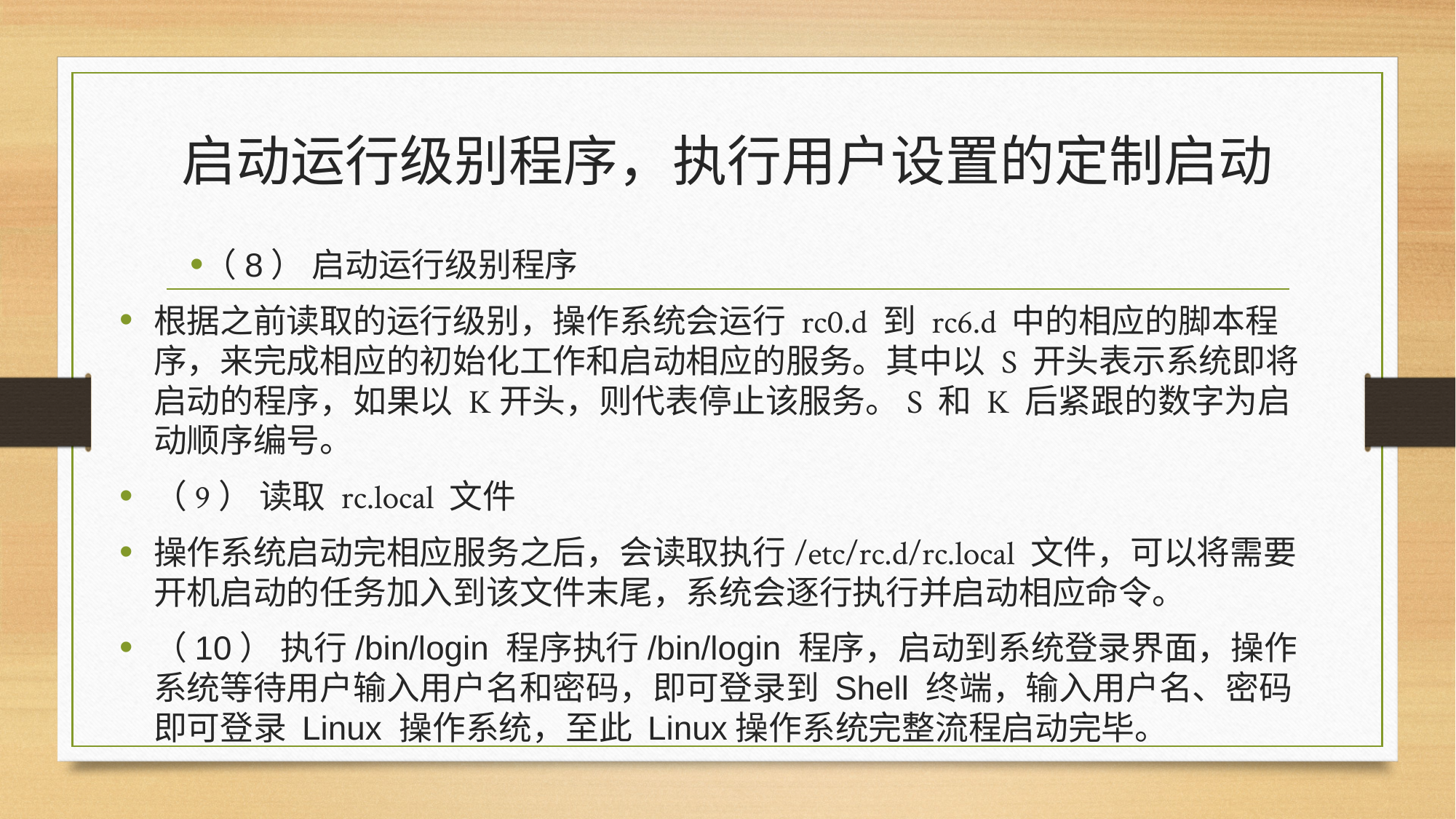

# 启动运行级别程序，执行用户设置的定制启动
（8） 启动运行级别程序
根据之前读取的运行级别，操作系统会运行 rc0.d 到 rc6.d 中的相应的脚本程序，来完成相应的初始化工作和启动相应的服务。其中以 S 开头表示系统即将启动的程序，如果以 K开头，则代表停止该服务。S 和 K 后紧跟的数字为启动顺序编号。
（9） 读取 rc.local 文件
操作系统启动完相应服务之后，会读取执行/etc/rc.d/rc.local 文件，可以将需要开机启动的任务加入到该文件末尾，系统会逐行执行并启动相应命令。
（10） 执行/bin/login 程序执行/bin/login 程序，启动到系统登录界面，操作系统等待用户输入用户名和密码，即可登录到 Shell 终端，输入用户名、密码即可登录 Linux 操作系统，至此 Linux操作系统完整流程启动完毕。